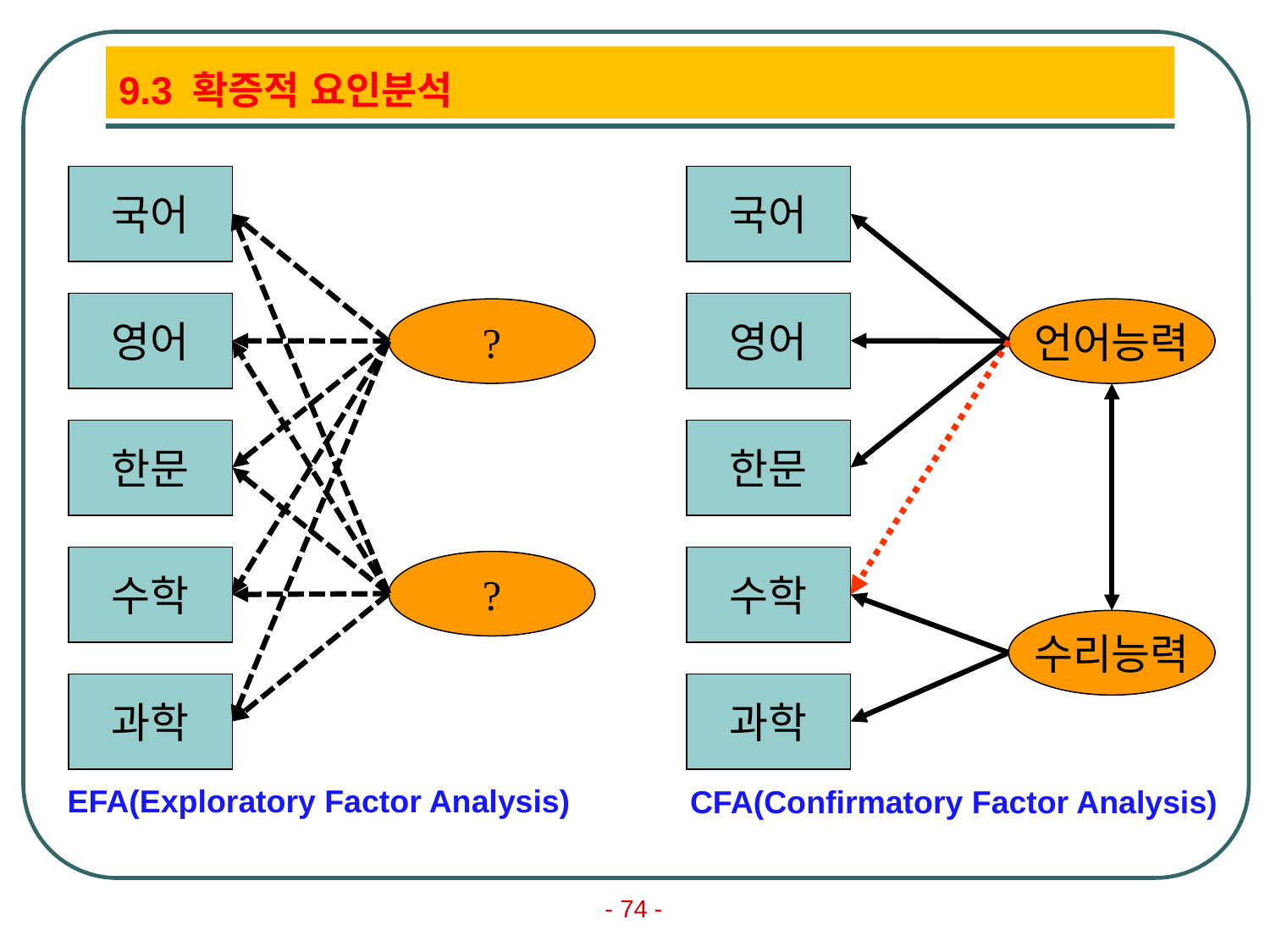

# 9.3 확증적 요인분석

국어
국어
영어
영어
?
언어능력
한문
한문
수학
수학
?
수리능력
과학
과학
EFA(Exploratory Factor Analysis)
CFA(Confirmatory Factor Analysis)
- 74 -